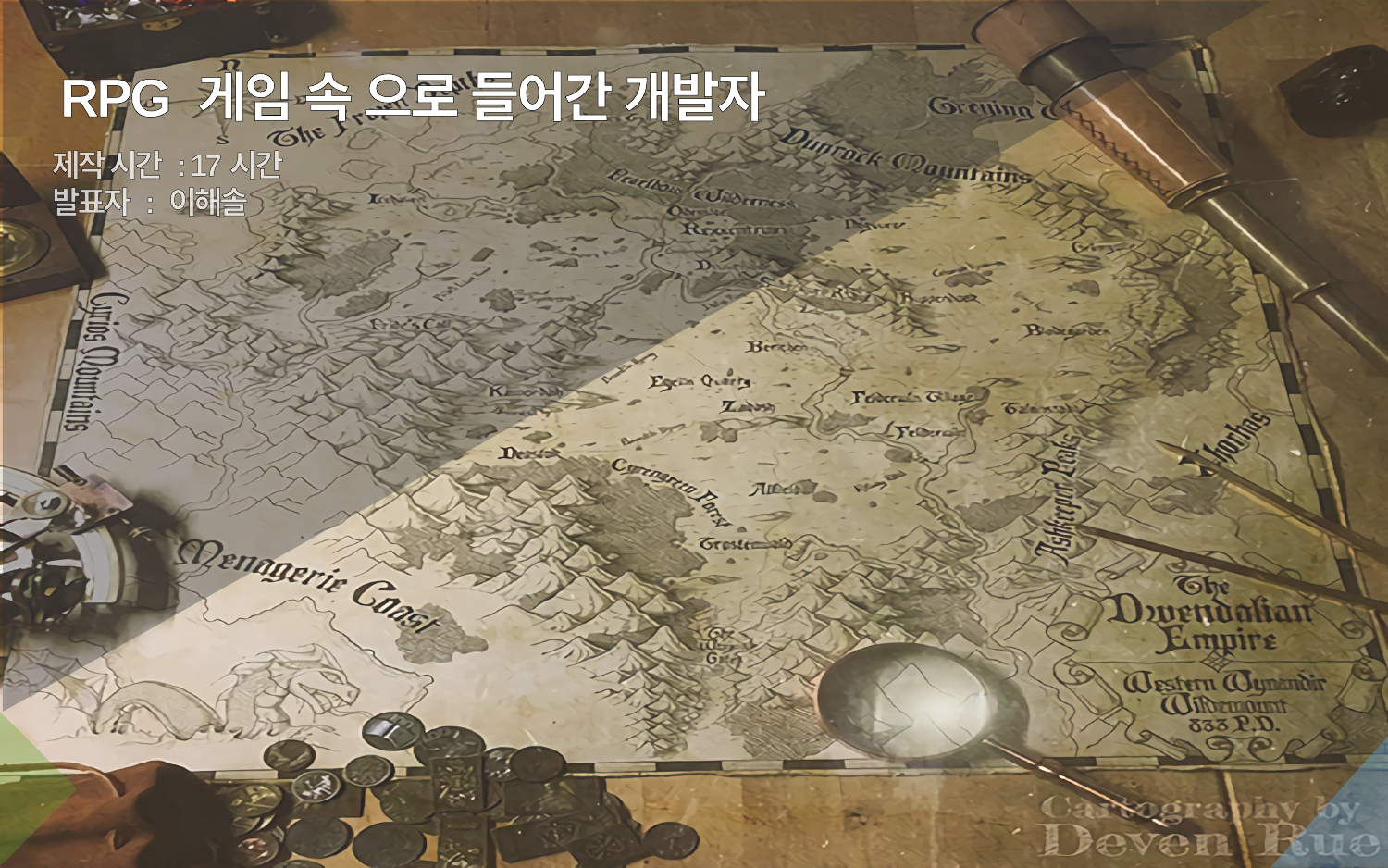

RPG 게임 속 으로 들어간 개발자
제작 시간 : 17시간
발표자 : 이해솔